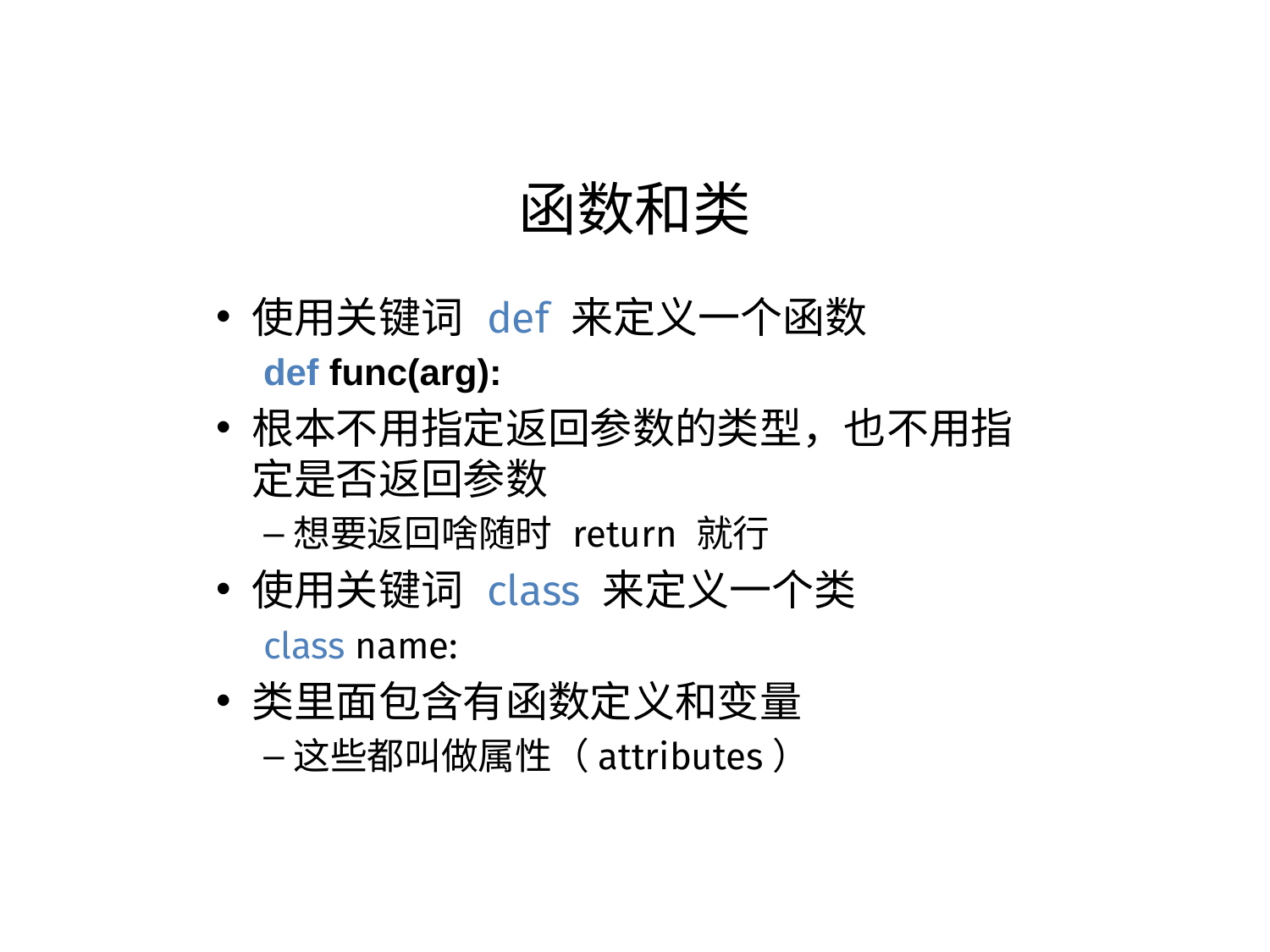

函数和类
使用关键词 def 来定义一个函数
def func(arg):
根本不用指定返回参数的类型，也不用指定是否返回参数
想要返回啥随时 return 就行
使用关键词 class 来定义一个类
class name:
类里面包含有函数定义和变量
这些都叫做属性（attributes）